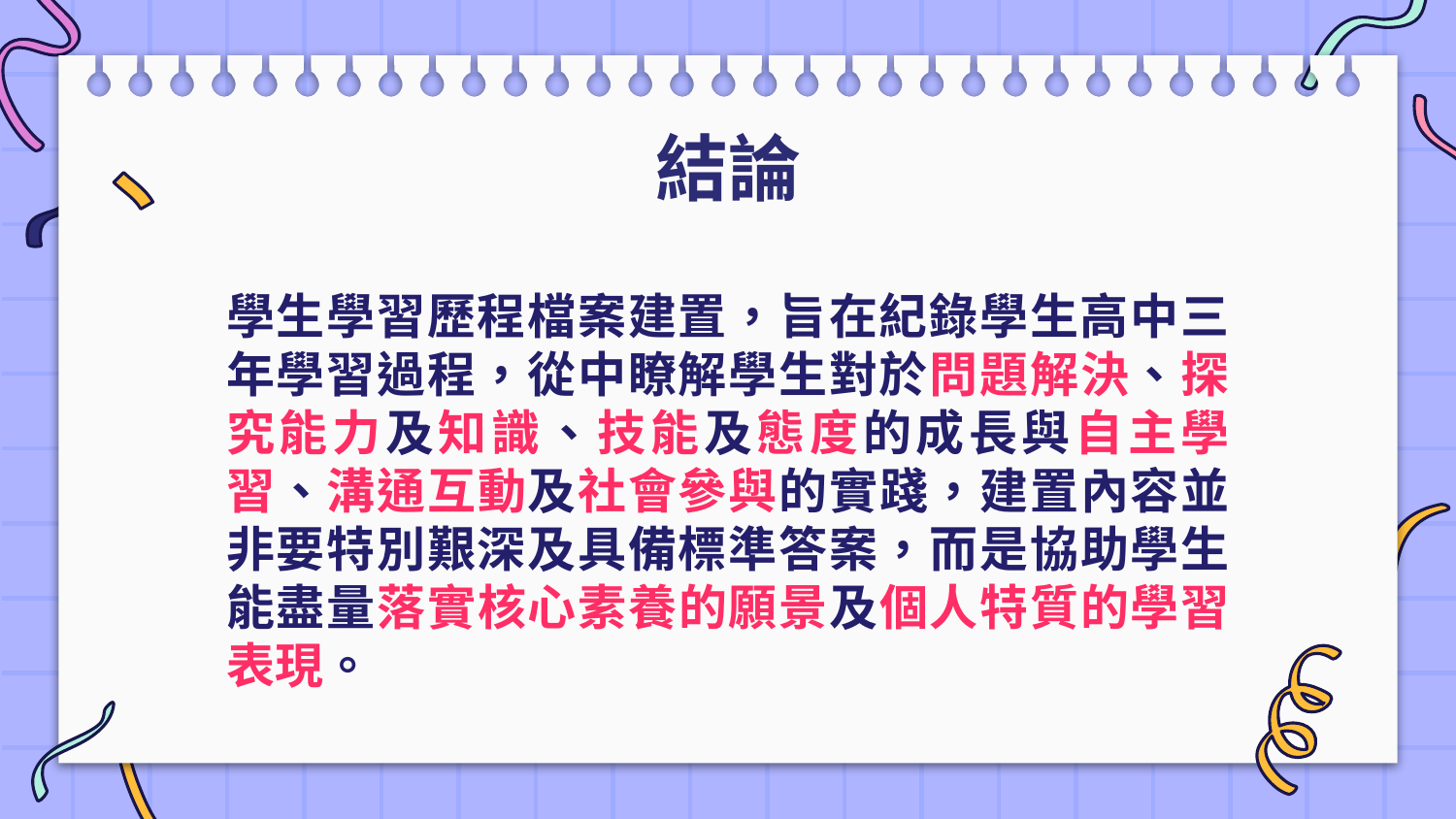

# 結論
學生學習歷程檔案建置，旨在紀錄學生高中三年學習過程，從中瞭解學生對於問題解決、探究能力及知識、技能及態度的成長與自主學習、溝通互動及社會參與的實踐，建置內容並非要特別艱深及具備標準答案，而是協助學生能盡量落實核心素養的願景及個人特質的學習表現。